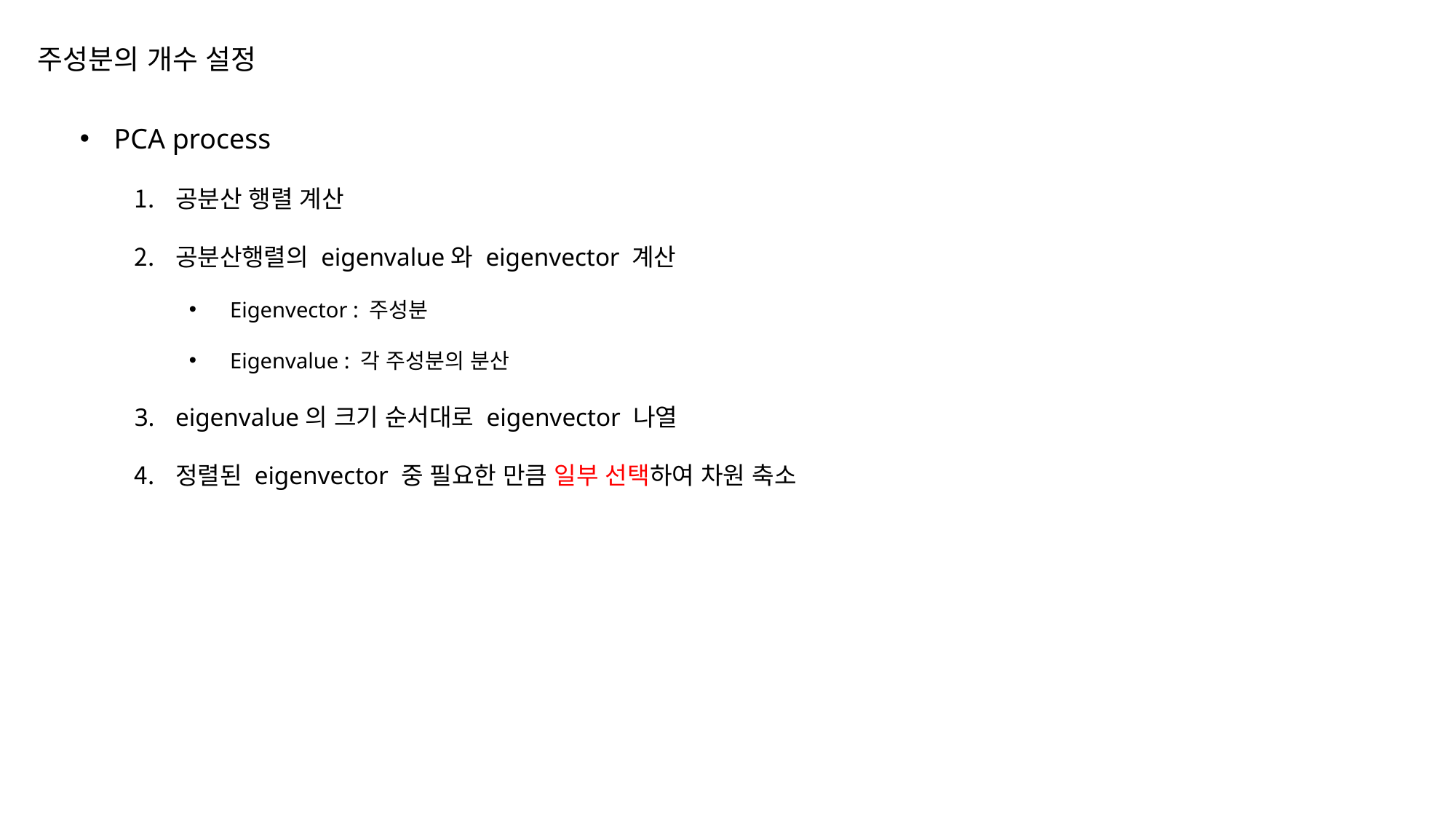

# 주성분의 개수 설정
PCA process
공분산 행렬 계산
공분산행렬의 eigenvalue와 eigenvector 계산
Eigenvector : 주성분
Eigenvalue : 각 주성분의 분산
eigenvalue의 크기 순서대로 eigenvector 나열
정렬된 eigenvector 중 필요한 만큼 일부 선택하여 차원 축소